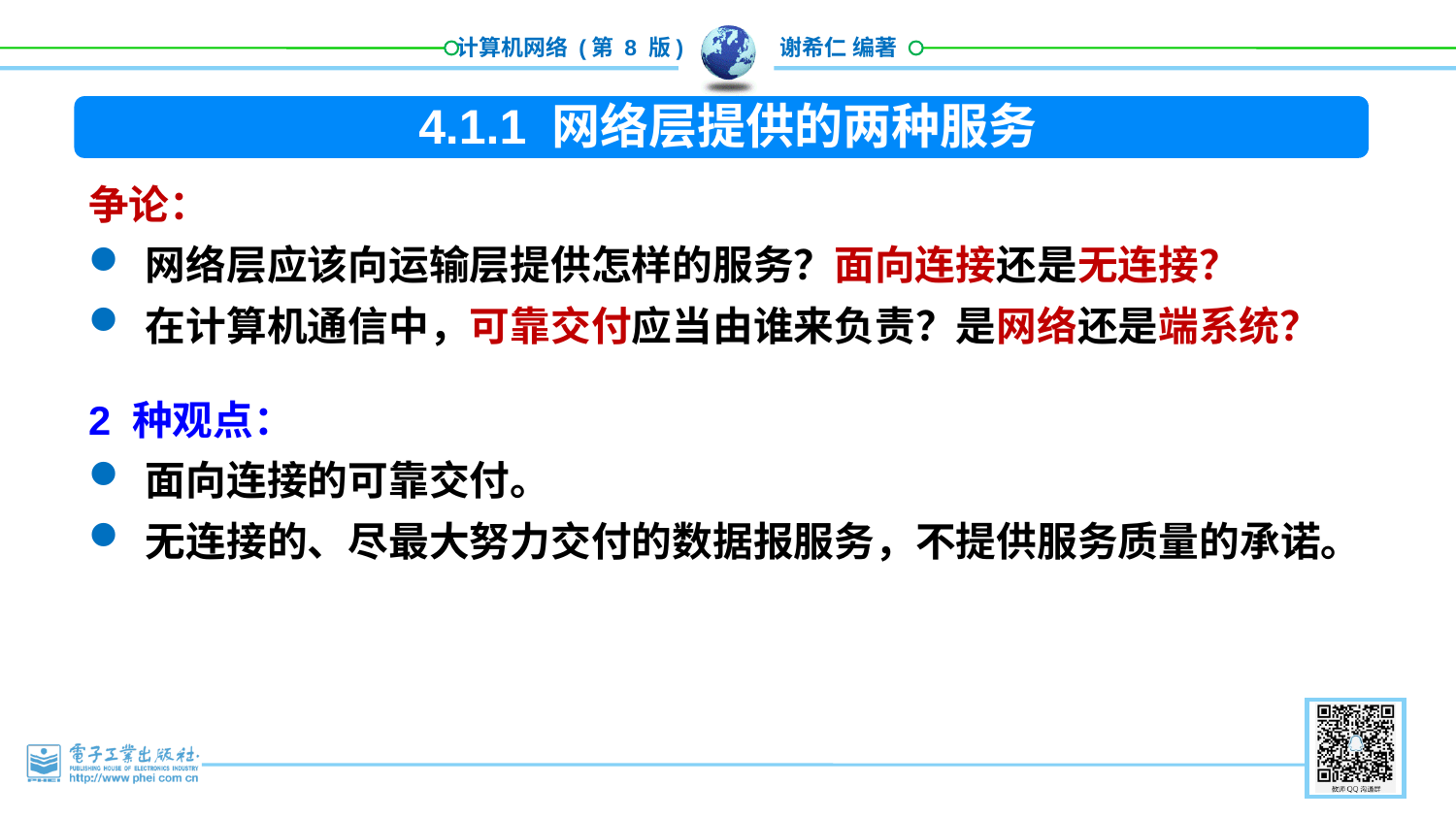

4.1.1 网络层提供的两种服务

争论：
网络层应该向运输层提供怎样的服务？面向连接还是无连接？
在计算机通信中，可靠交付应当由谁来负责？是网络还是端系统？
2 种观点：
面向连接的可靠交付。
无连接的、尽最大努力交付的数据报服务，不提供服务质量的承诺。